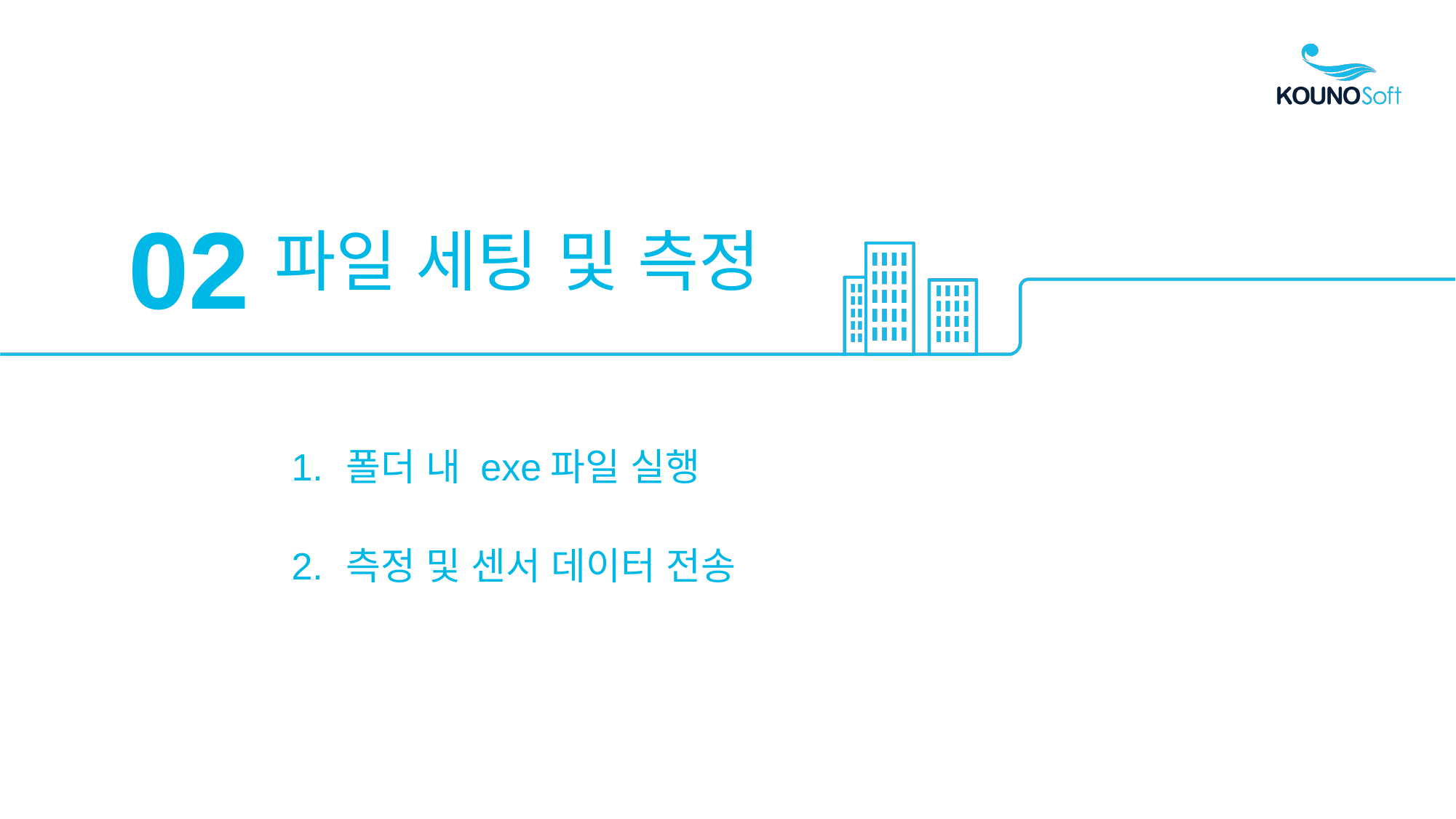

02
파일 세팅 및 측정
폴더 내 exe파일 실행
측정 및 센서 데이터 전송